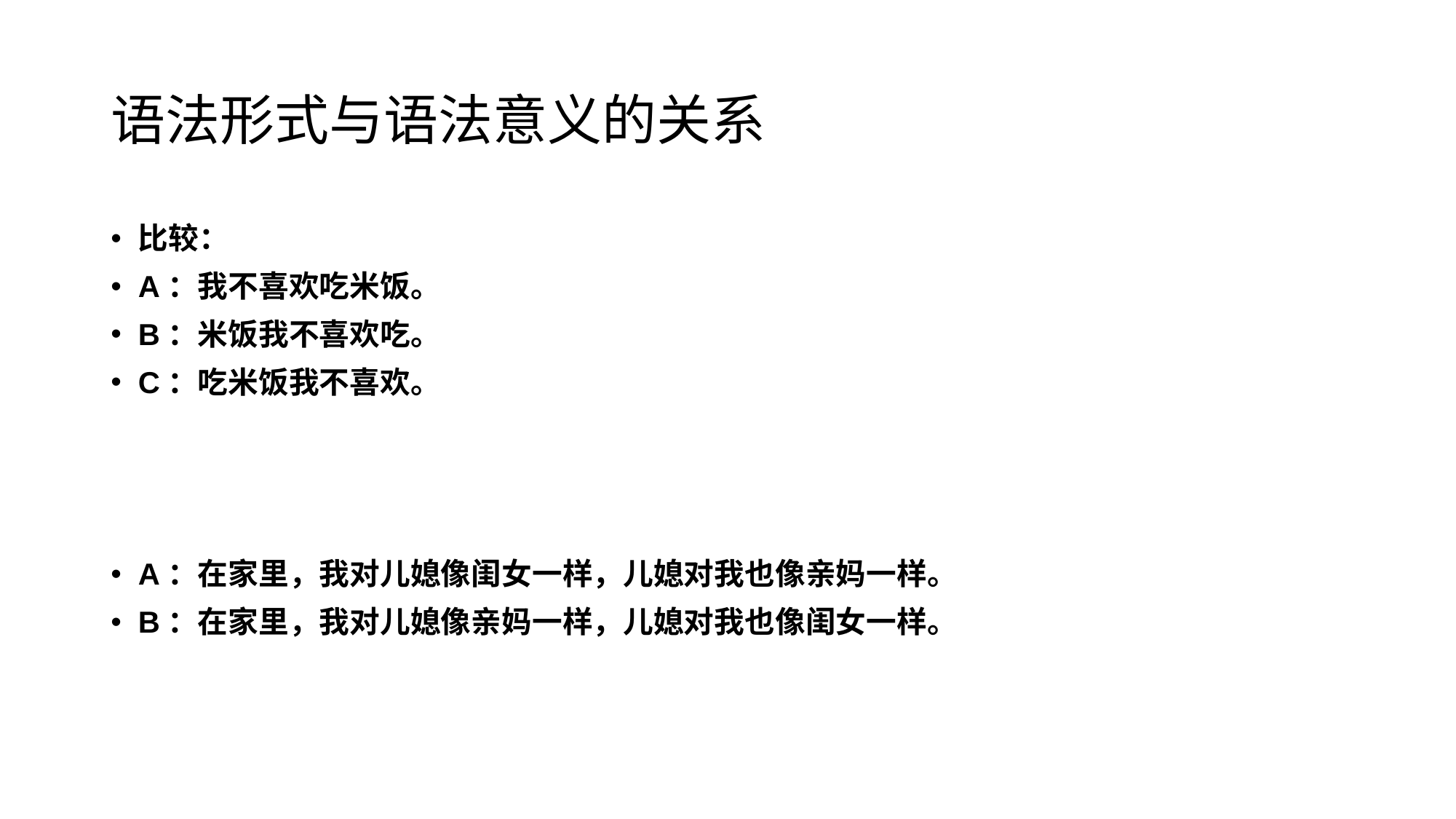

# 语法形式与语法意义的关系
比较：
A：我不喜欢吃米饭。
B：米饭我不喜欢吃。
C：吃米饭我不喜欢。

A：在家里，我对儿媳像闺女一样，儿媳对我也像亲妈一样。
B：在家里，我对儿媳像亲妈一样，儿媳对我也像闺女一样。